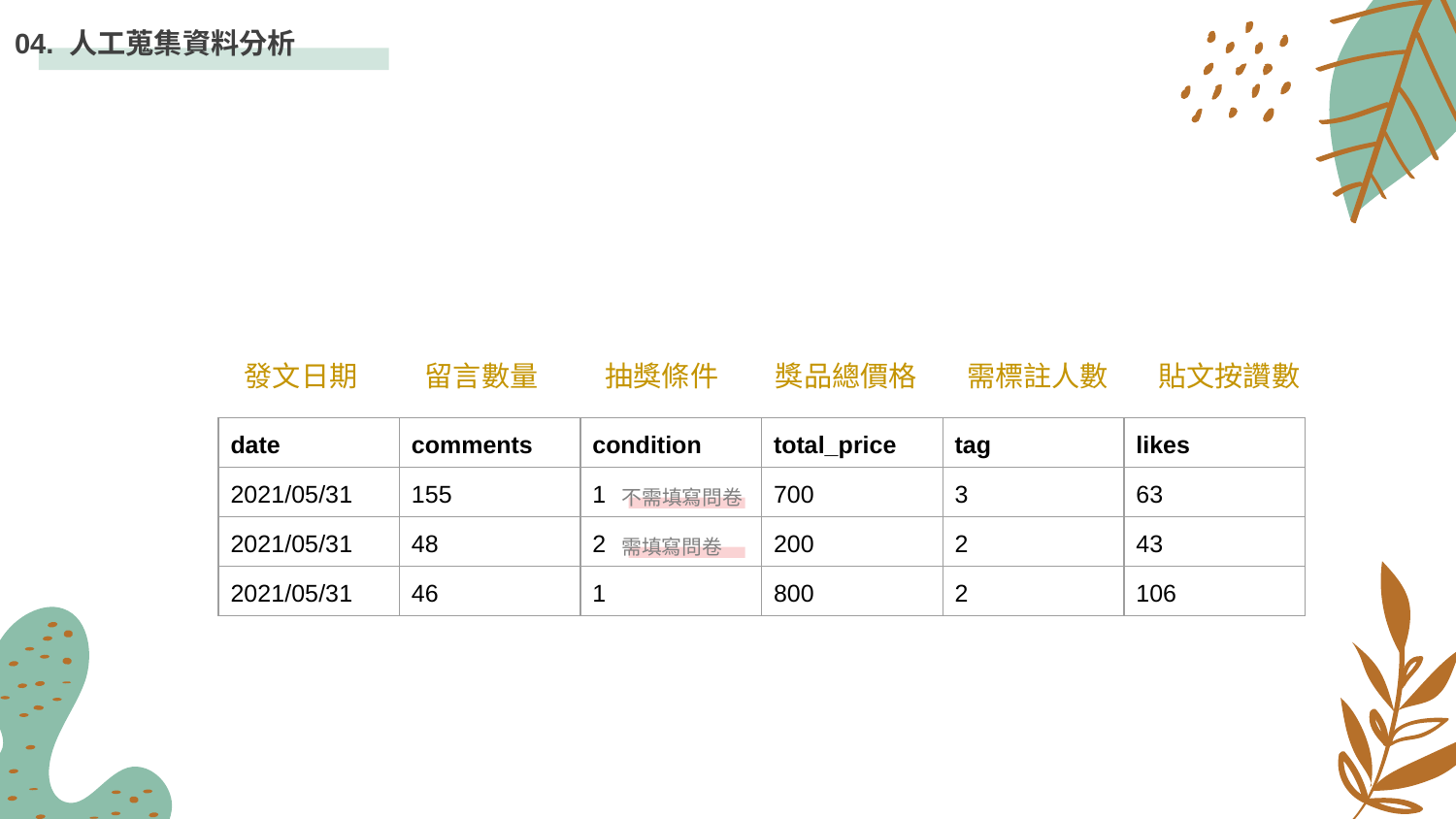

# 04. 人工蒐集資料分析

發文日期
留言數量
抽獎條件
獎品總價格
需標註人數
貼文按讚數
| date | comments | condition | total\_price | tag | likes |
| --- | --- | --- | --- | --- | --- |
| 2021/05/31 | 155 | 1 | 700 | 3 | 63 |
| 2021/05/31 | 48 | 2 | 200 | 2 | 43 |
| 2021/05/31 | 46 | 1 | 800 | 2 | 106 |
不需填寫問卷

需填寫問卷